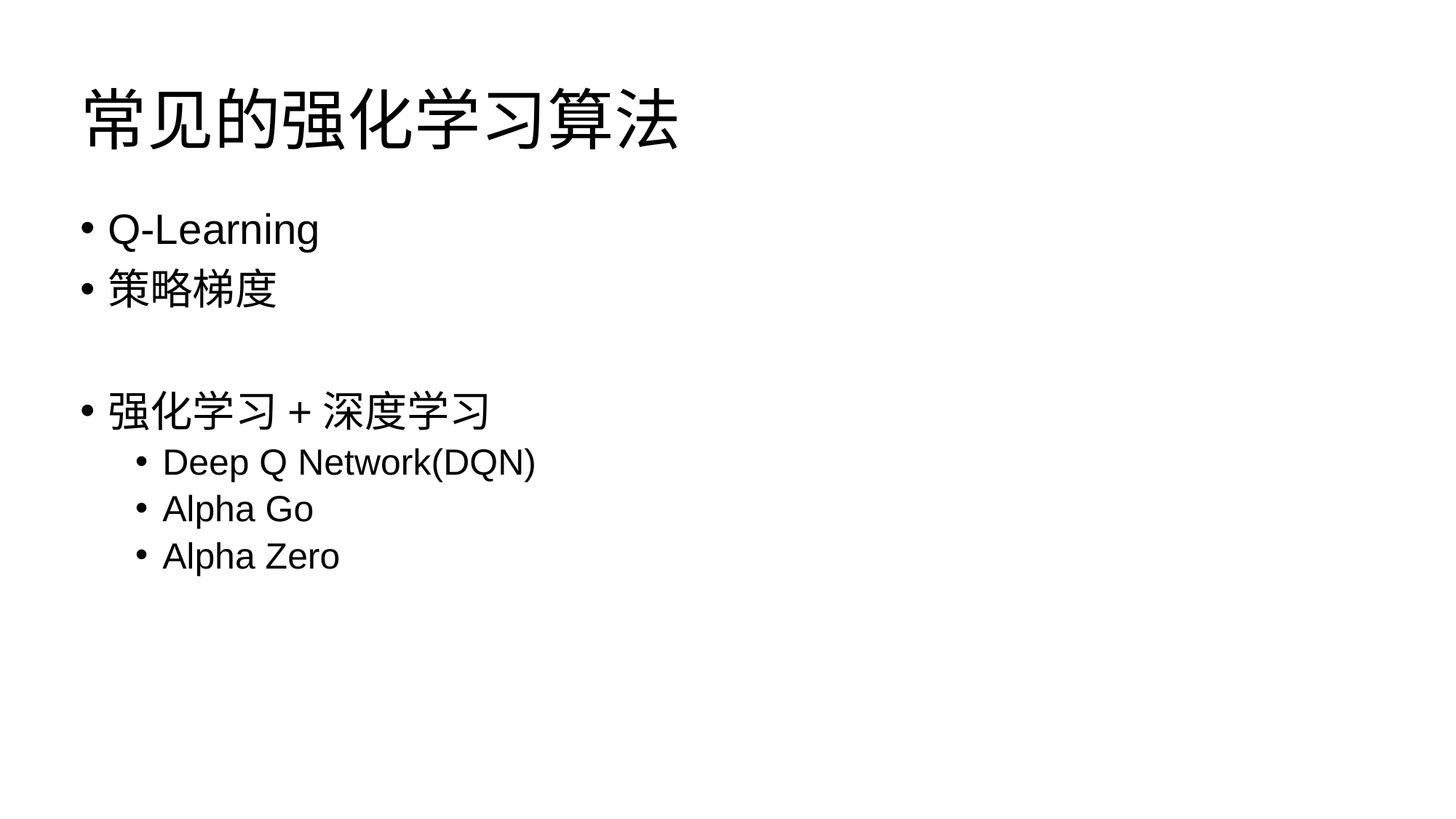

# 常见的强化学习算法
Q-Learning
策略梯度

强化学习+深度学习
Deep Q Network(DQN)
Alpha Go
Alpha Zero